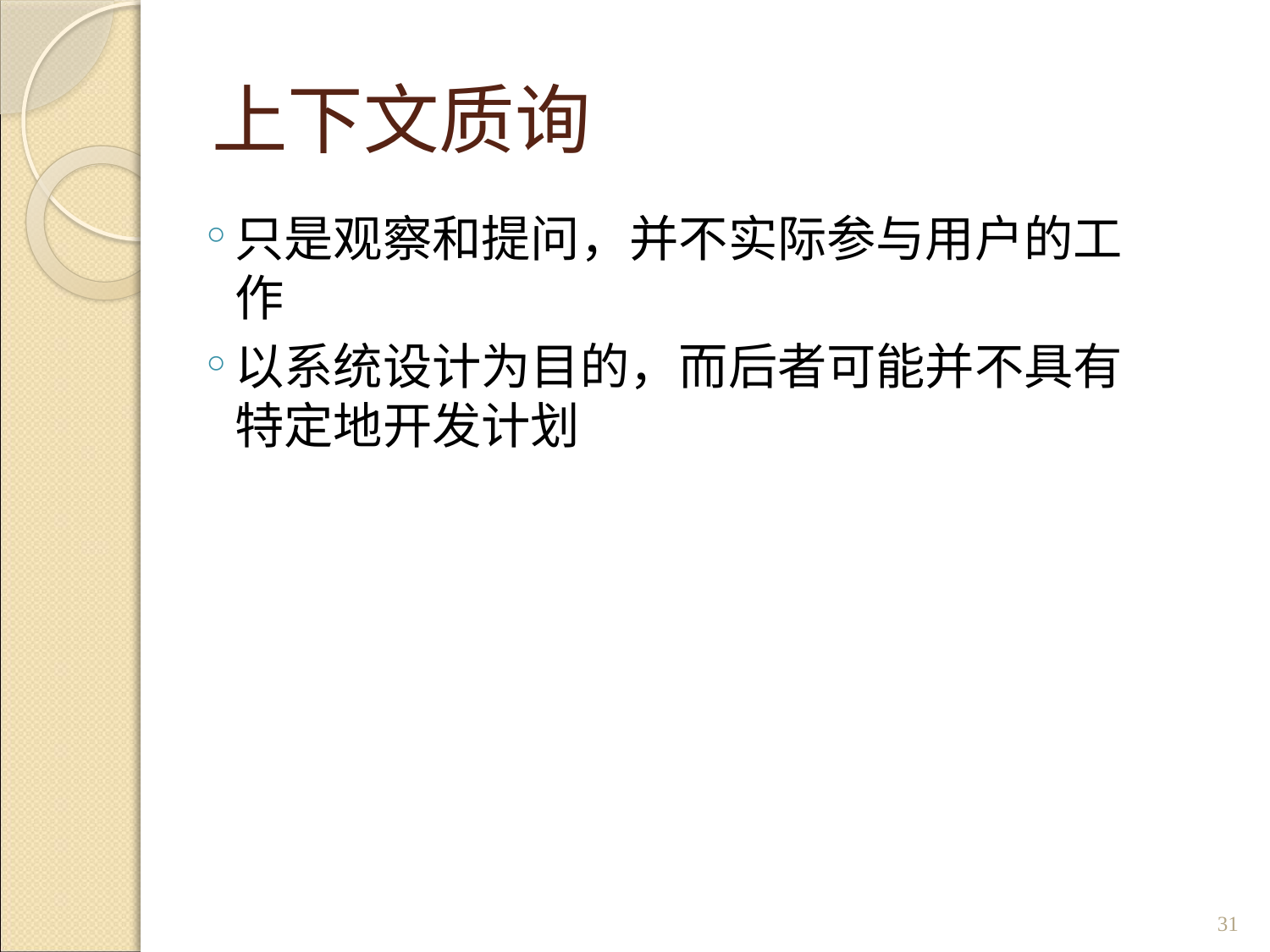

# 上下文质询
只是观察和提问，并不实际参与用户的工作
以系统设计为目的，而后者可能并不具有特定地开发计划
31